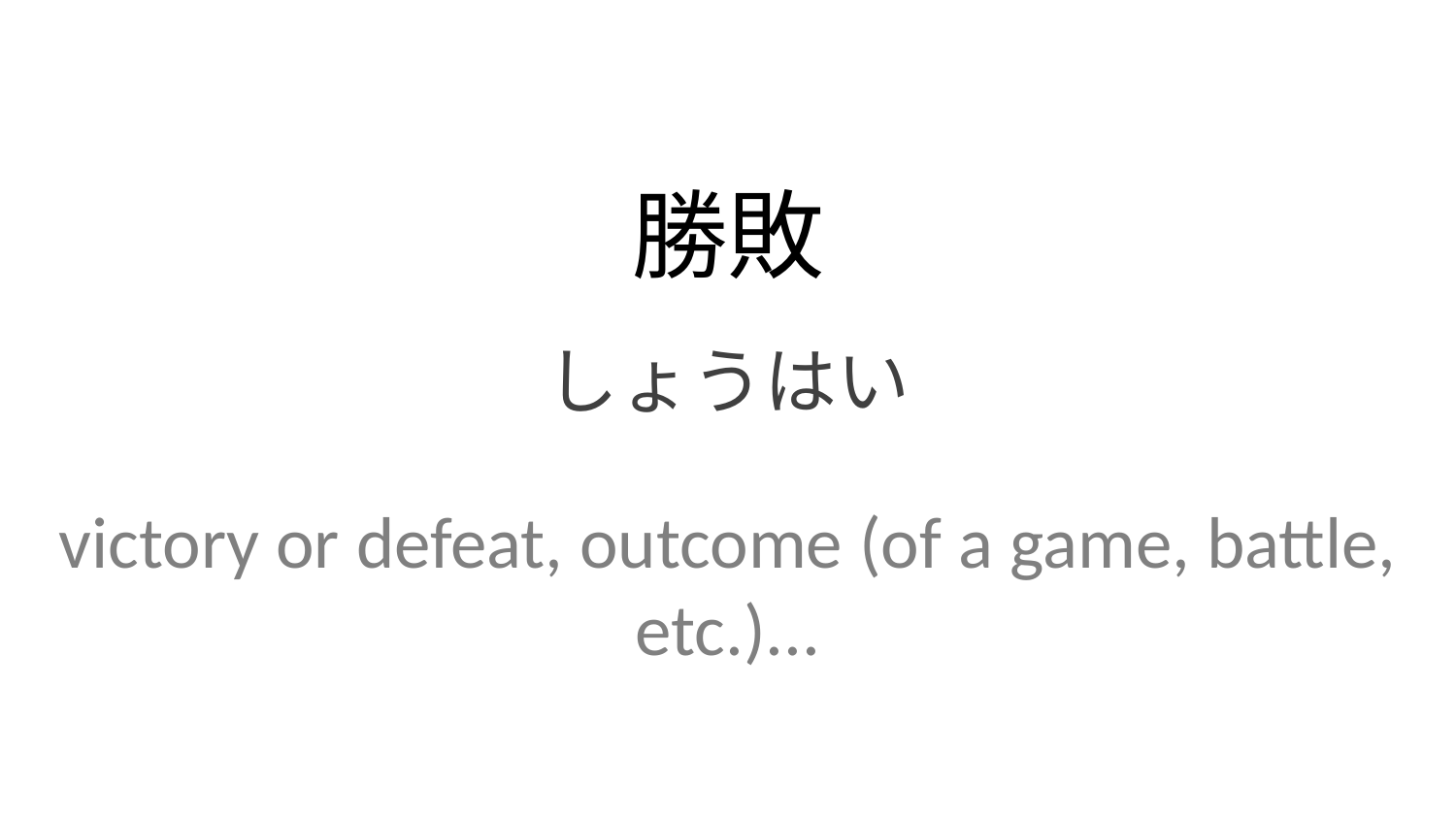

勝敗

しょうはい
victory or defeat, outcome (of a game, battle, etc.)...